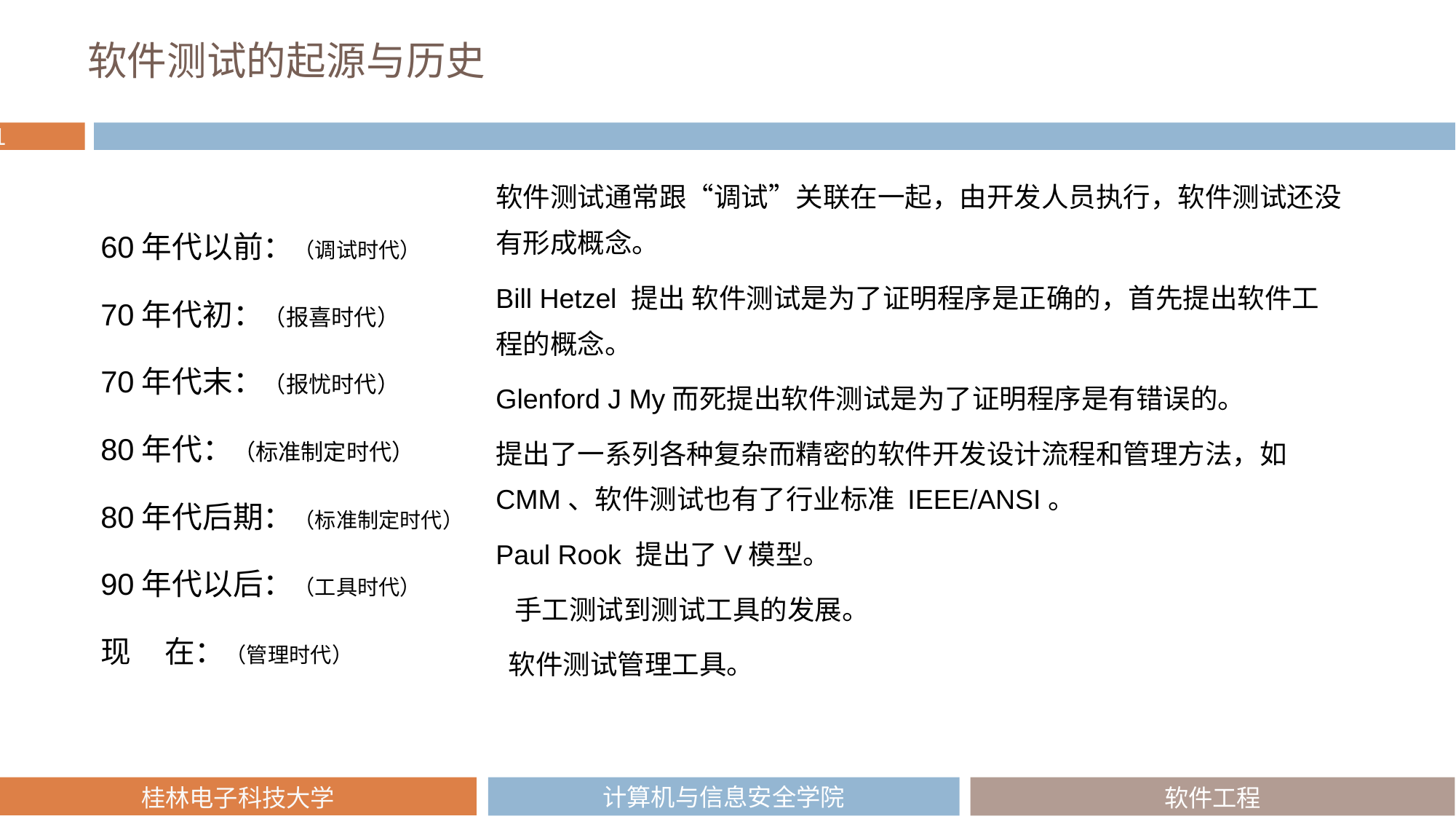

# 软件测试的起源与历史
60年代以前：（调试时代）
70年代初：（报喜时代）
70年代末：（报忧时代）
80年代：（标准制定时代）
80年代后期：（标准制定时代）
90年代以后：（工具时代）
现     在：（管理时代）
软件测试通常跟“调试”关联在一起，由开发人员执行，软件测试还没有形成概念。
Bill Hetzel 提出 软件测试是为了证明程序是正确的，首先提出软件工程的概念。
Glenford J My而死提出软件测试是为了证明程序是有错误的。
提出了一系列各种复杂而精密的软件开发设计流程和管理方法，如 CMM、软件测试也有了行业标准 IEEE/ANSI。
Paul Rook 提出了V模型。
  手工测试到测试工具的发展。
 软件测试管理工具。